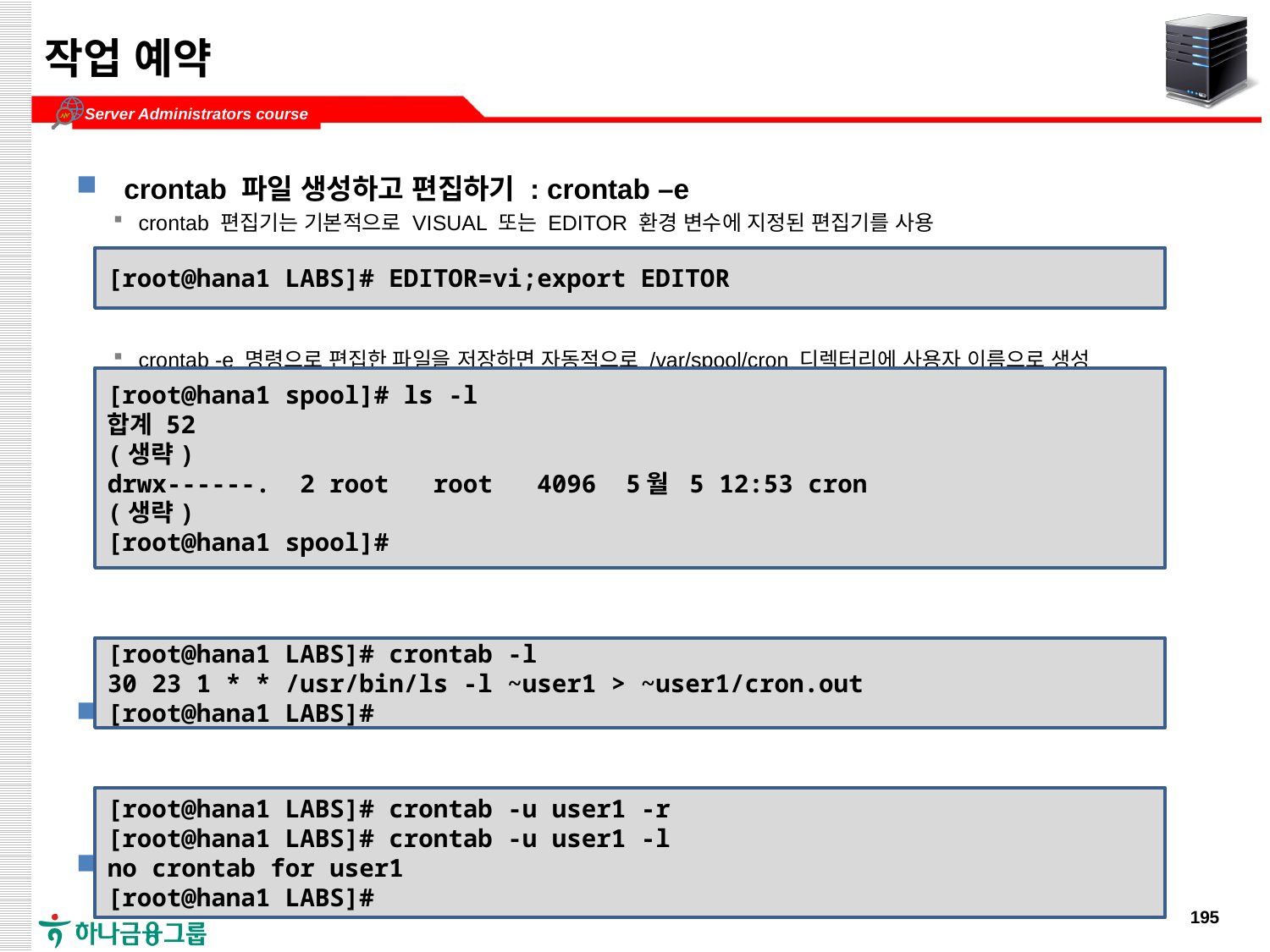

# 작업 예약
crontab 파일 생성하고 편집하기 : crontab –e
crontab 편집기는 기본적으로 VISUAL 또는 EDITOR 환경 변수에 지정된 편집기를 사용

crontab -e 명령으로 편집한 파일을 저장하면 자동적으로 /var/spool/cron 디렉터리에 사용자 이름으로 생성

crontab 파일 내용 확인하기 : crontab –l

crontab 파일 삭제하기 : crontab -r
[root@hana1 LABS]# EDITOR=vi;export EDITOR
[root@hana1 spool]# ls -l
합계 52
(생략)
drwx------.  2 root   root   4096  5월  5 12:53 cron
(생략)
[root@hana1 spool]#
[root@hana1 LABS]# crontab -l
30 23 1 * * /usr/bin/ls -l ~user1 > ~user1/cron.out
[root@hana1 LABS]#
[root@hana1 LABS]# crontab -u user1 -r
[root@hana1 LABS]# crontab -u user1 -l
no crontab for user1
[root@hana1 LABS]#